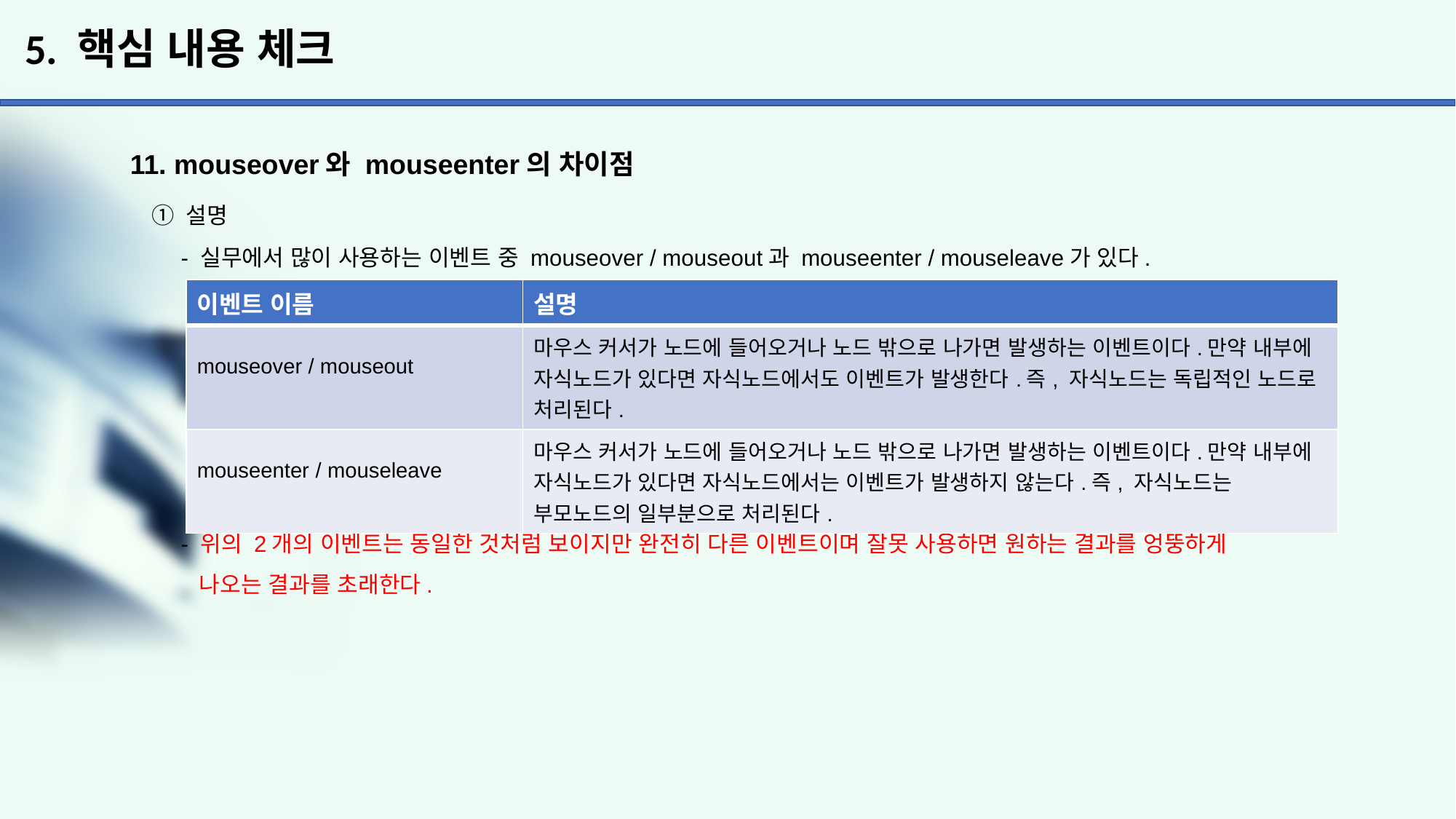

# 5. 핵심 내용 체크
11. mouseover와 mouseenter의 차이점
   ① 설명
        - 실무에서 많이 사용하는 이벤트 중 mouseover / mouseout과 mouseenter / mouseleave가 있다.

        - 위의 2개의 이벤트는 동일한 것처럼 보이지만 완전히 다른 이벤트이며 잘못 사용하면 원하는 결과를 엉뚱하게
          나오는 결과를 초래한다.

| 이벤트 이름 | 설명 |
| --- | --- |
| mouseover / mouseout | 마우스 커서가 노드에 들어오거나 노드 밖으로 나가면 발생하는 이벤트이다.만약 내부에 자식노드가 있다면 자식노드에서도 이벤트가 발생한다.즉, 자식노드는 독립적인 노드로 처리된다. |
| mouseenter / mouseleave | 마우스 커서가 노드에 들어오거나 노드 밖으로 나가면 발생하는 이벤트이다.만약 내부에 자식노드가 있다면 자식노드에서는 이벤트가 발생하지 않는다.즉, 자식노드는 부모노드의 일부분으로 처리된다. |